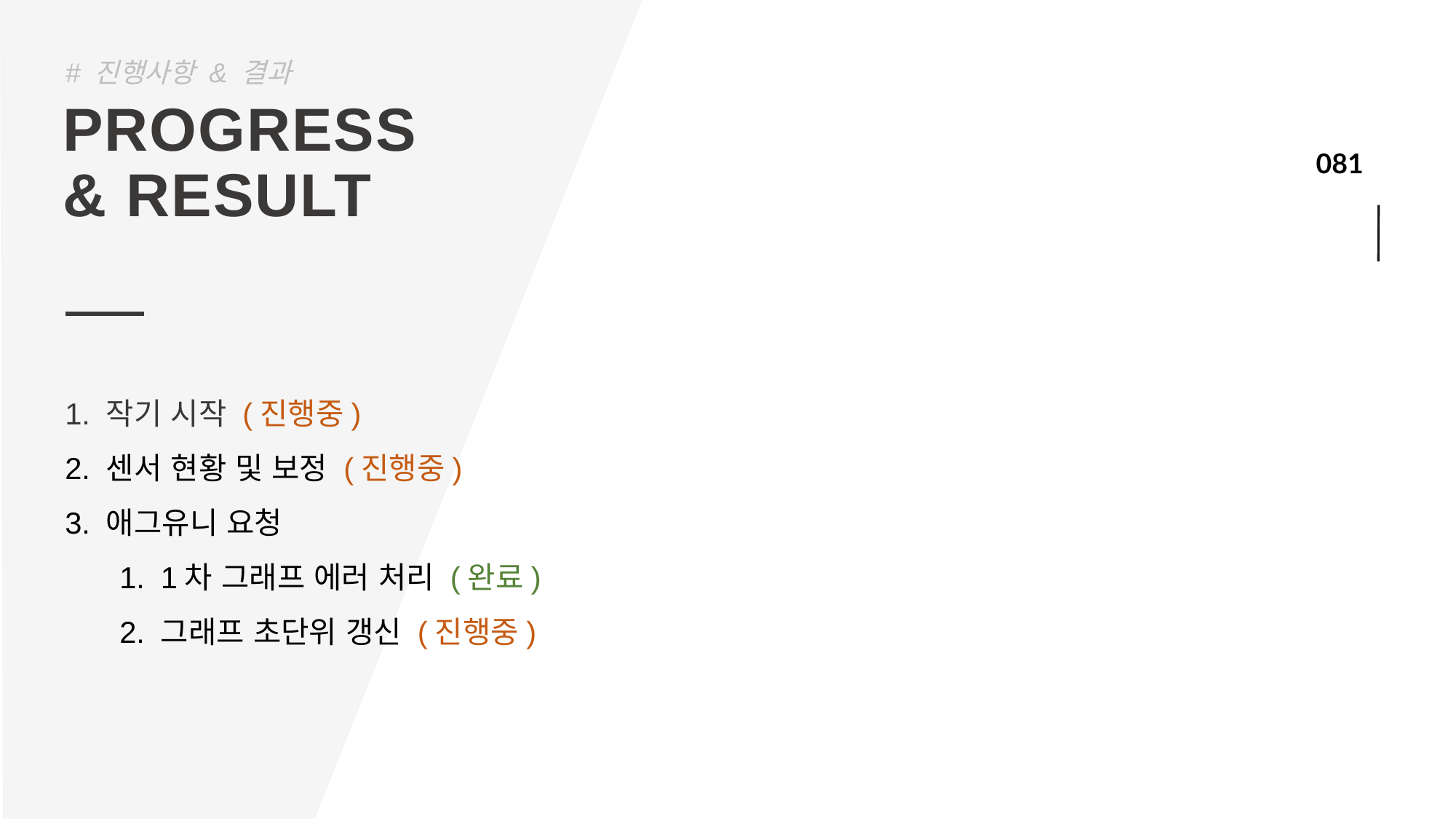

# 진행사항 & 결과
PROGRESS
& RESULT
작기 시작 (진행중)
센서 현황 및 보정 (진행중)
애그유니 요청
1차 그래프 에러 처리 (완료)
그래프 초단위 갱신 (진행중)